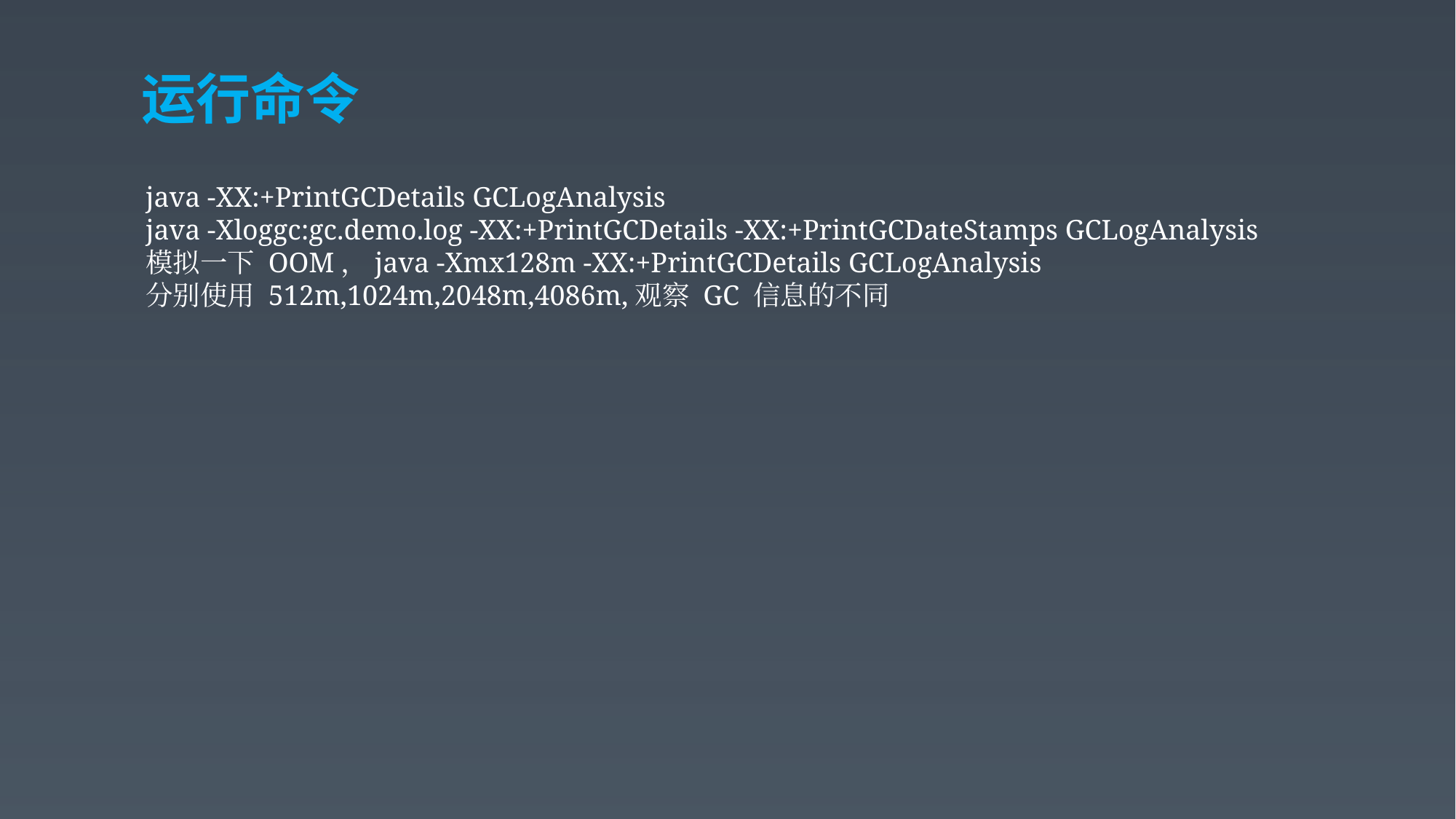

# 运行命令
java -XX:+PrintGCDetails GCLogAnalysis
java -Xloggc:gc.demo.log -XX:+PrintGCDetails -XX:+PrintGCDateStamps GCLogAnalysis
模拟一下 OOM，java -Xmx128m -XX:+PrintGCDetails GCLogAnalysis
分别使用 512m,1024m,2048m,4086m,观察 GC 信息的不同